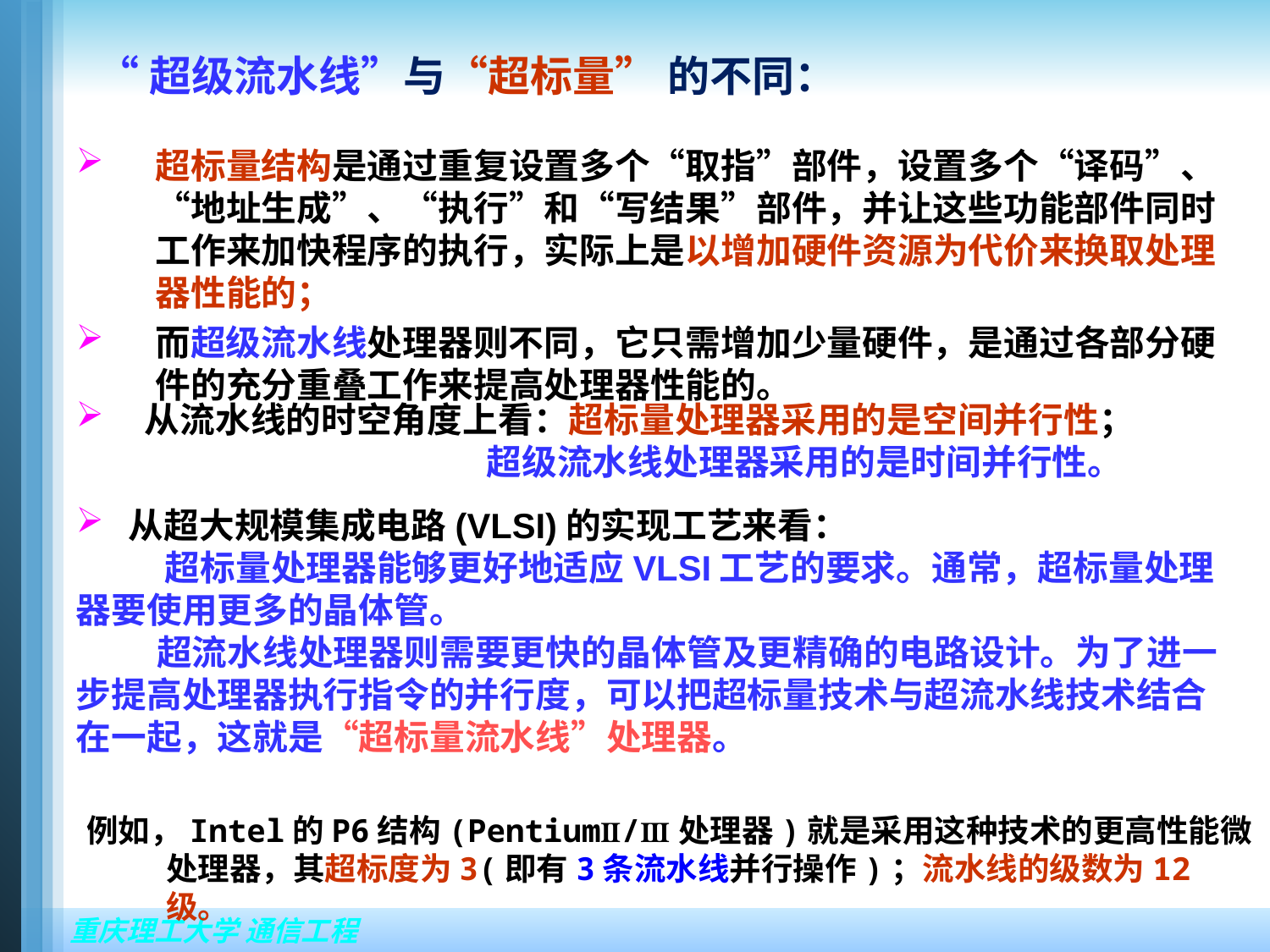

# “超级流水线”与“超标量” 的不同：
超标量结构是通过重复设置多个“取指”部件，设置多个“译码”、“地址生成”、“执行”和“写结果”部件，并让这些功能部件同时工作来加快程序的执行，实际上是以增加硬件资源为代价来换取处理器性能的；
而超级流水线处理器则不同，它只需增加少量硬件，是通过各部分硬件的充分重叠工作来提高处理器性能的。
    从流水线的时空角度上看：超标量处理器采用的是空间并行性；
                                                  超级流水线处理器采用的是时间并行性。
  从超大规模集成电路(VLSI)的实现工艺来看：
          超标量处理器能够更好地适应VLSI工艺的要求。通常，超标量处理器要使用更多的晶体管。
         超流水线处理器则需要更快的晶体管及更精确的电路设计。为了进一步提高处理器执行指令的并行度，可以把超标量技术与超流水线技术结合在一起，这就是“超标量流水线”处理器。
例如，Intel的P6结构(PentiumⅡ/Ⅲ处理器)就是采用这种技术的更高性能微处理器，其超标度为3(即有3条流水线并行操作)；流水线的级数为12级。